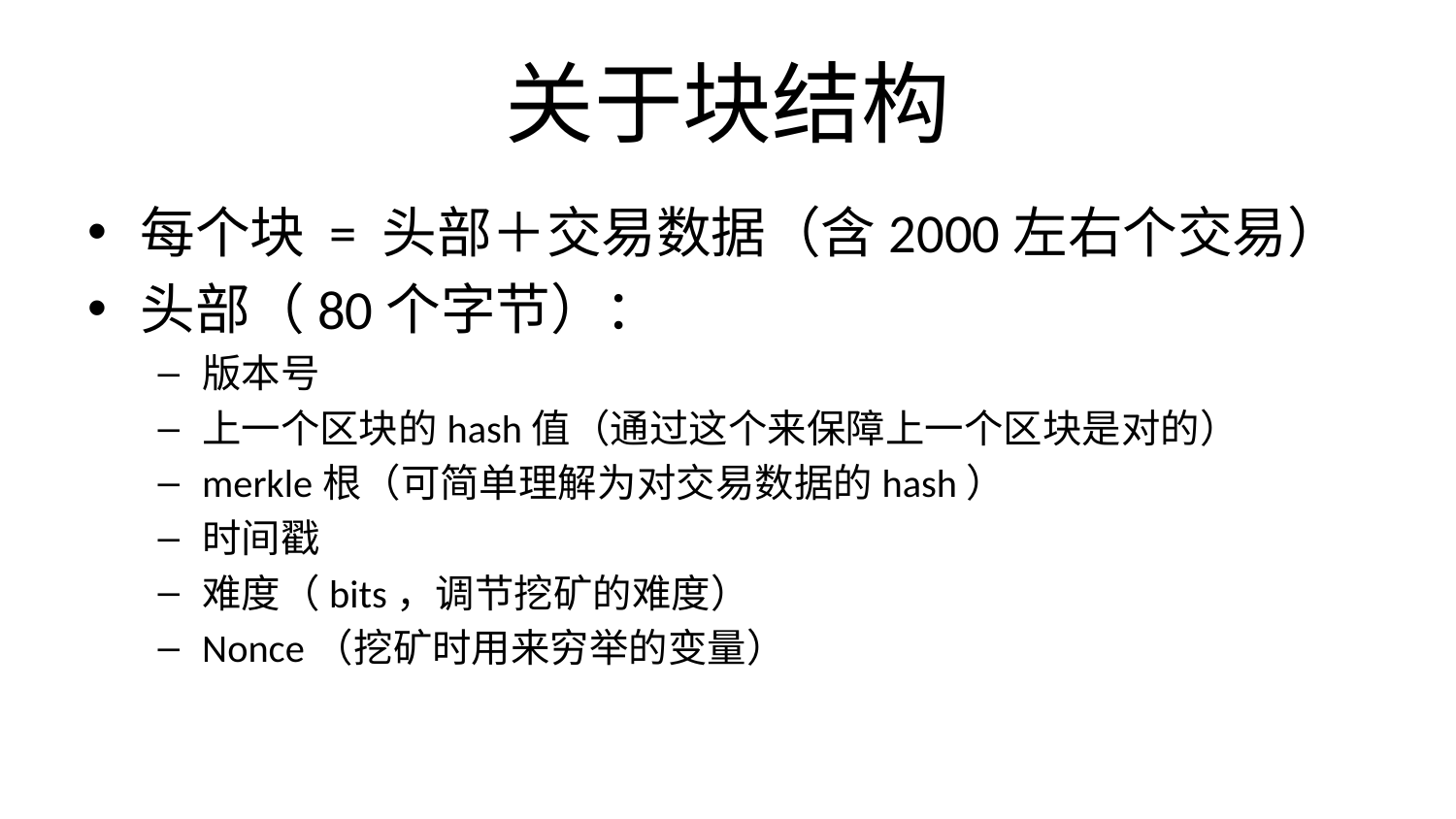

# 关于块结构
每个块 = 头部＋交易数据（含2000左右个交易）
头部（80个字节）：
版本号
上一个区块的hash值（通过这个来保障上一个区块是对的）
merkle根（可简单理解为对交易数据的hash）
时间戳
难度（bits，调节挖矿的难度）
Nonce（挖矿时用来穷举的变量）